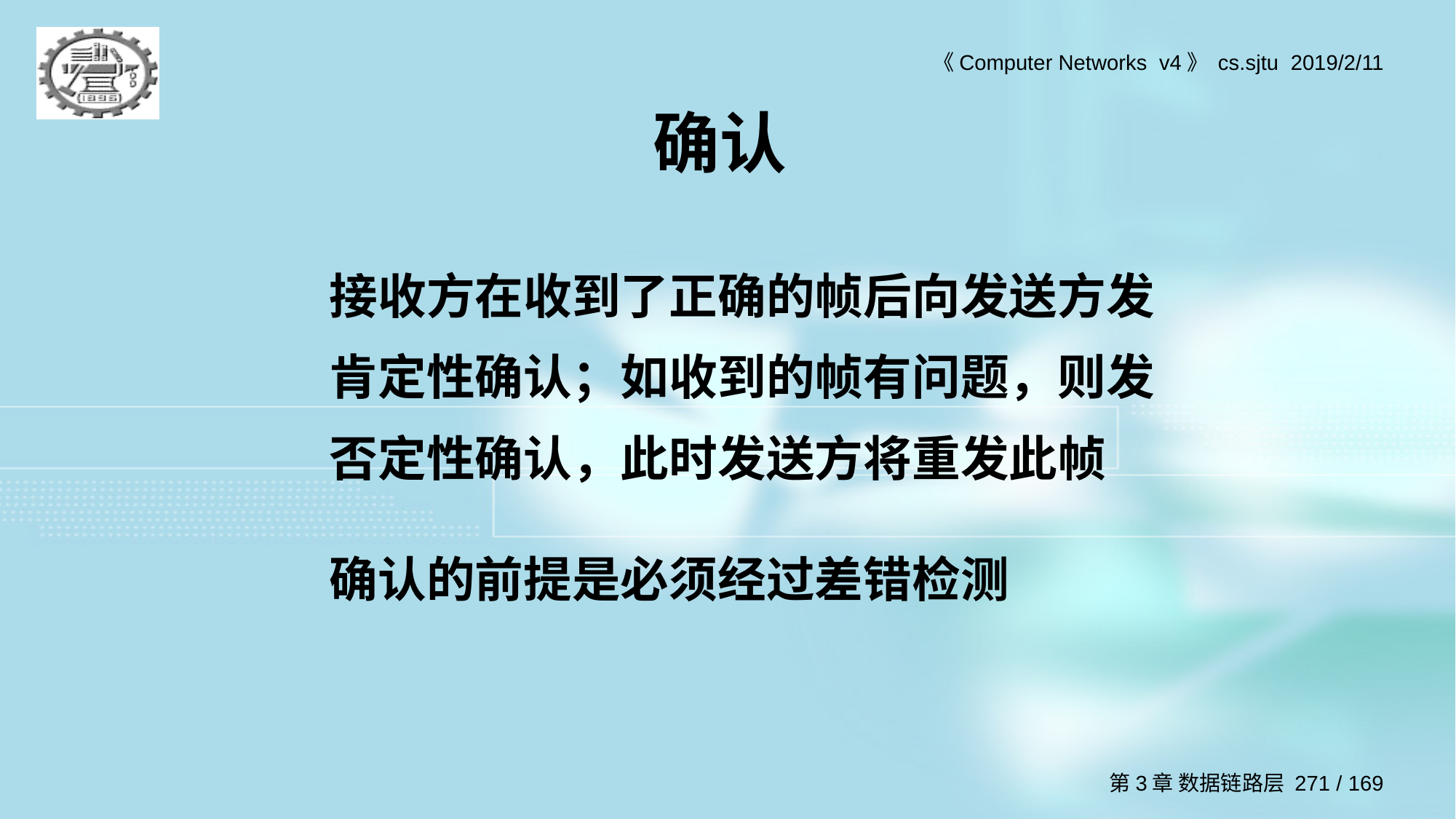

# 确认
接收方在收到了正确的帧后向发送方发肯定性确认；如收到的帧有问题，则发否定性确认，此时发送方将重发此帧
确认的前提是必须经过差错检测